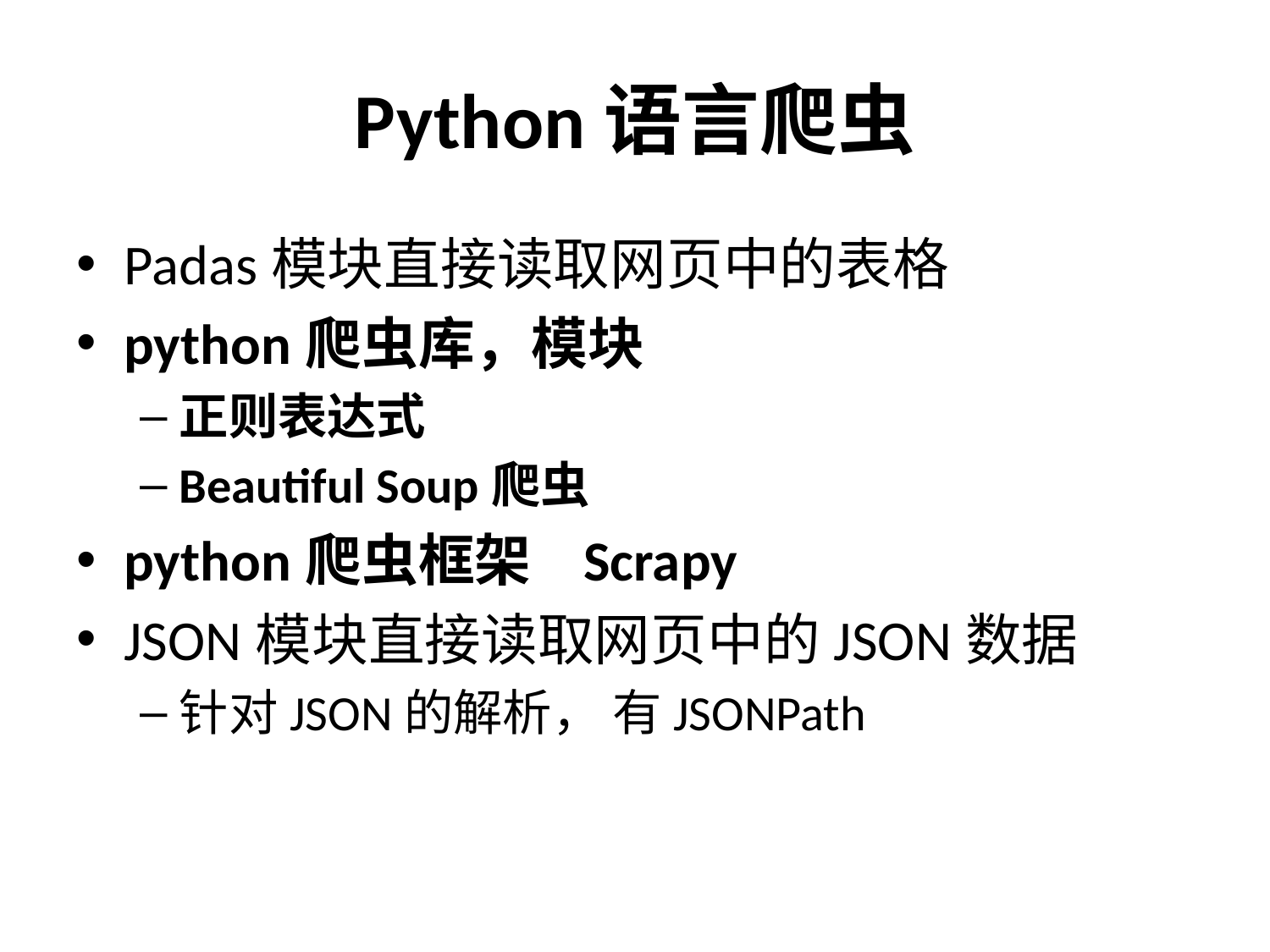

# Python语言爬虫
Padas模块直接读取网页中的表格
python爬虫库，模块
正则表达式
Beautiful Soup爬虫
python爬虫框架   Scrapy
JSON模块直接读取网页中的JSON数据
针对JSON的解析， 有JSONPath